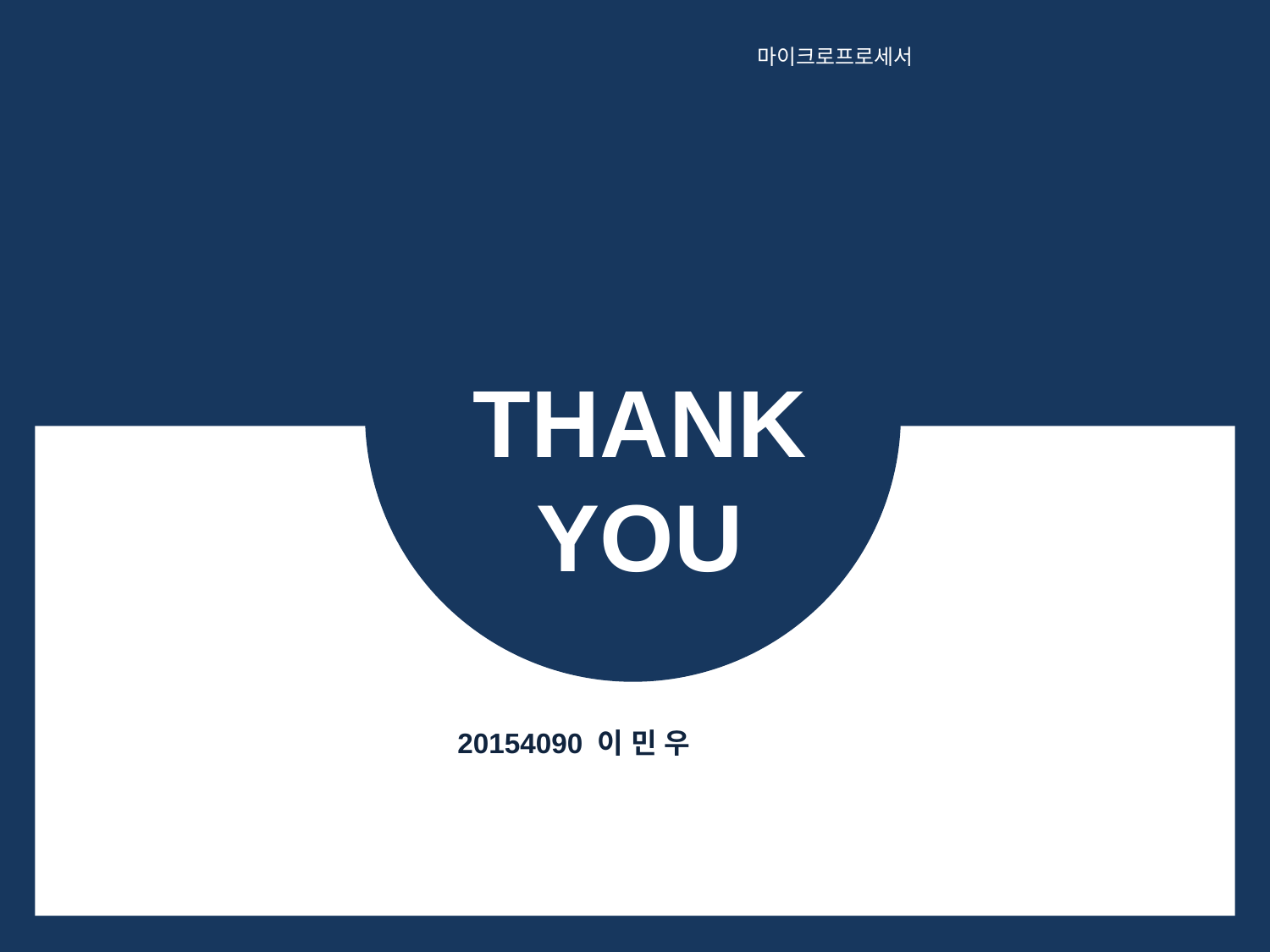

마이크로프로세서

THANK
YOU

20154090 이 민 우